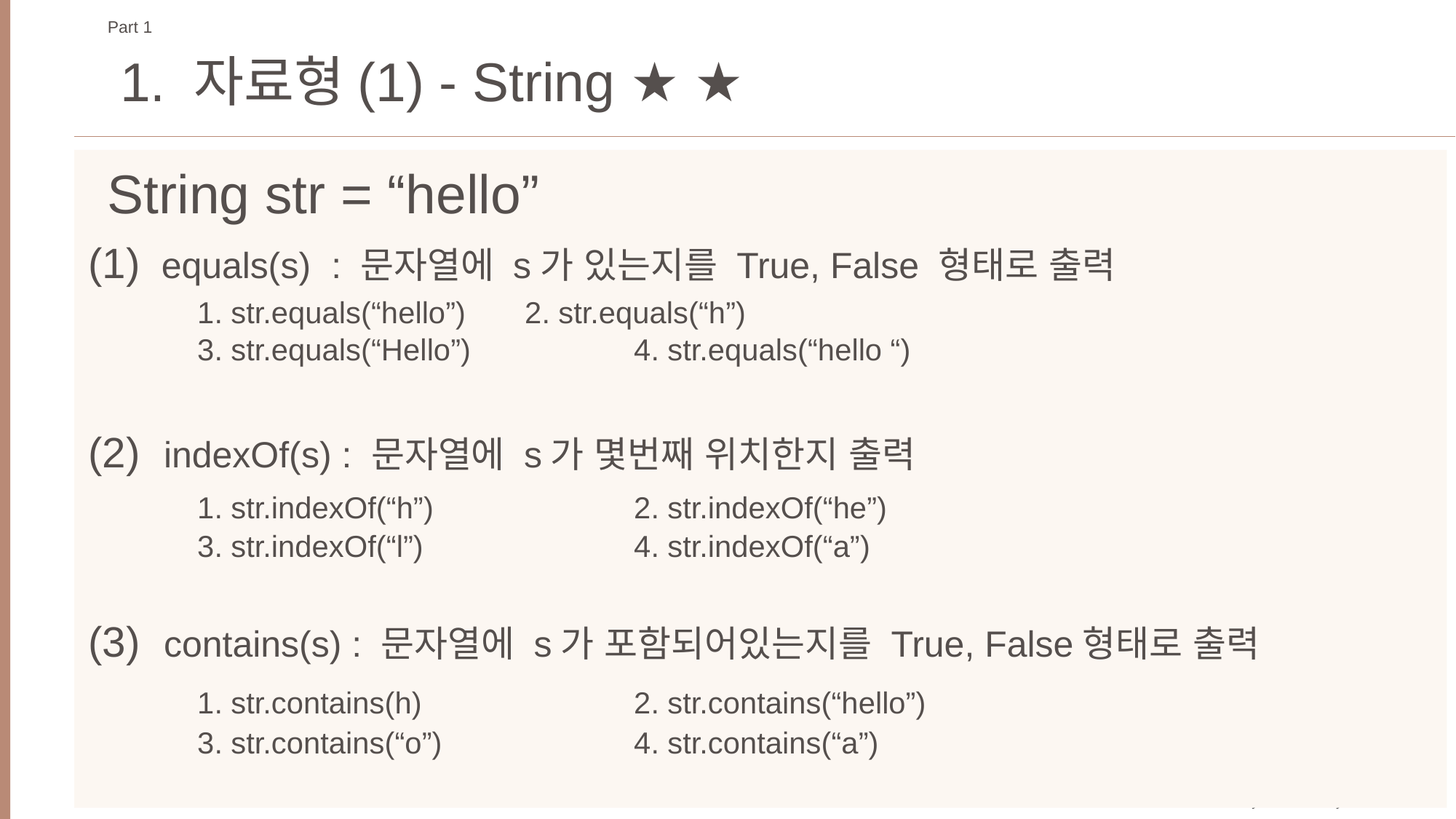

Part 1
1. 자료형(1) - String ★ ★

String str = “hello”
 equals(s)  : 문자열에 s가 있는지를 True, False 형태로 출력
	1. str.equals(“hello”)       	2. str.equals(“h”)
	3. str.equals(“Hello”)       	4. str.equals(“hello “)

(2)  indexOf(s) : 문자열에 s가 몇번째 위치한지 출력
	1. str.indexOf(“h”)		2. str.indexOf(“he”)
	3. str.indexOf(“l”)		4. str.indexOf(“a”)

(3)  contains(s) : 문자열에 s가 포함되어있는지를 True, False형태로 출력
	1. str.contains(h)		2. str.contains(“hello”)
	3. str.contains(“o”)		4. str.contains(“a”)